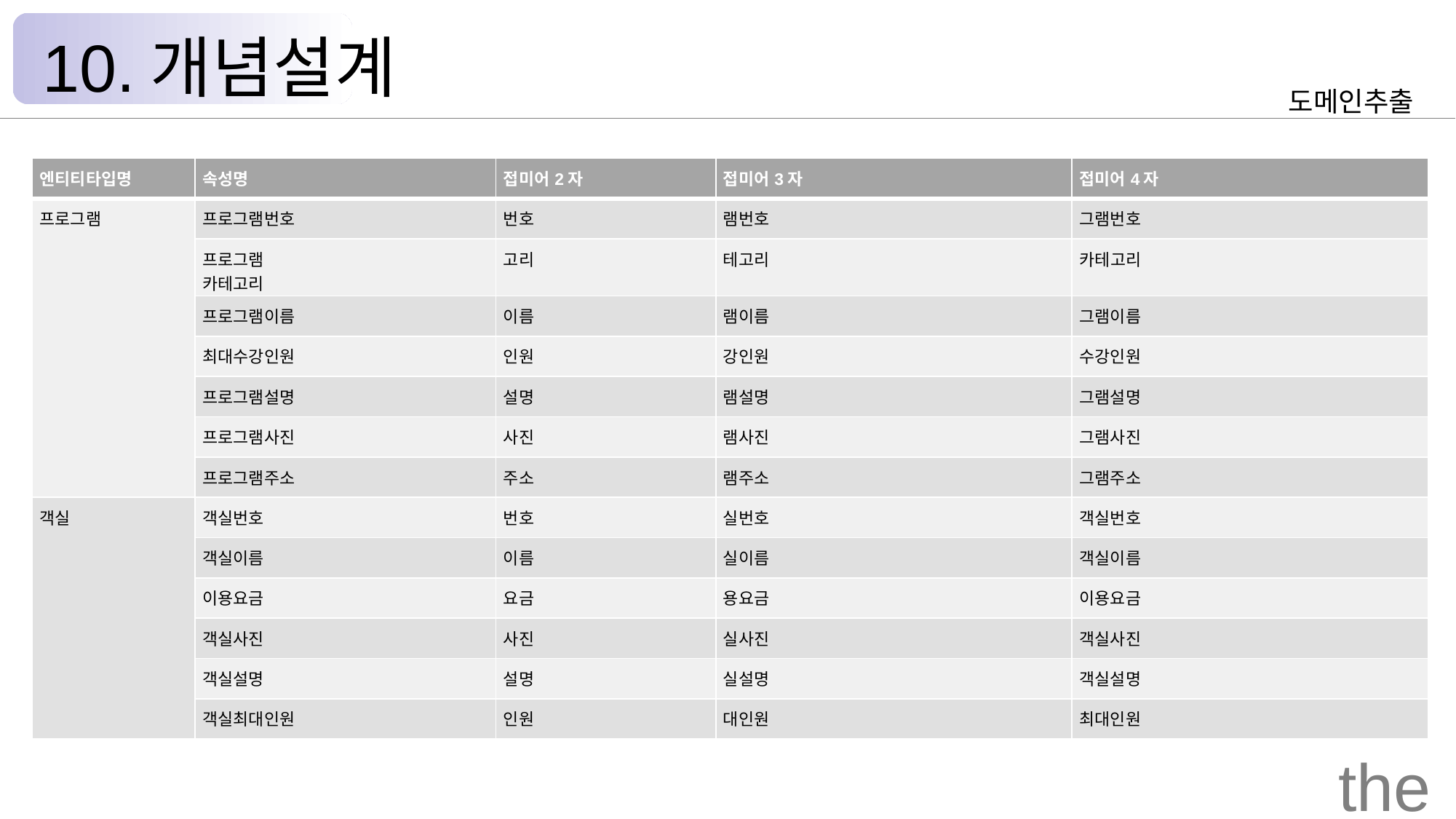

10.개념설계

도메인추출
| 엔티티타입명 | 속성명 | 접미어2자 | 접미어3자 | 접미어4자 |
| --- | --- | --- | --- | --- |
| 프로그램 | 프로그램번호 | 번호 | 램번호 | 그램번호 |
|  | 프로그램 카테고리 | 고리 | 테고리 | 카테고리 |
|  | 프로그램이름 | 이름 | 램이름 | 그램이름 |
|  | 최대수강인원 | 인원 | 강인원 | 수강인원 |
|  | 프로그램설명 | 설명 | 램설명 | 그램설명 |
|  | 프로그램사진 | 사진 | 램사진 | 그램사진 |
|  | 프로그램주소 | 주소 | 램주소 | 그램주소 |
| 객실 | 객실번호 | 번호 | 실번호 | 객실번호 |
|  | 객실이름 | 이름 | 실이름 | 객실이름 |
|  | 이용요금 | 요금 | 용요금 | 이용요금 |
|  | 객실사진 | 사진 | 실사진 | 객실사진 |
|  | 객실설명 | 설명 | 실설명 | 객실설명 |
|  | 객실최대인원 | 인원 | 대인원 | 최대인원 |
the Palace